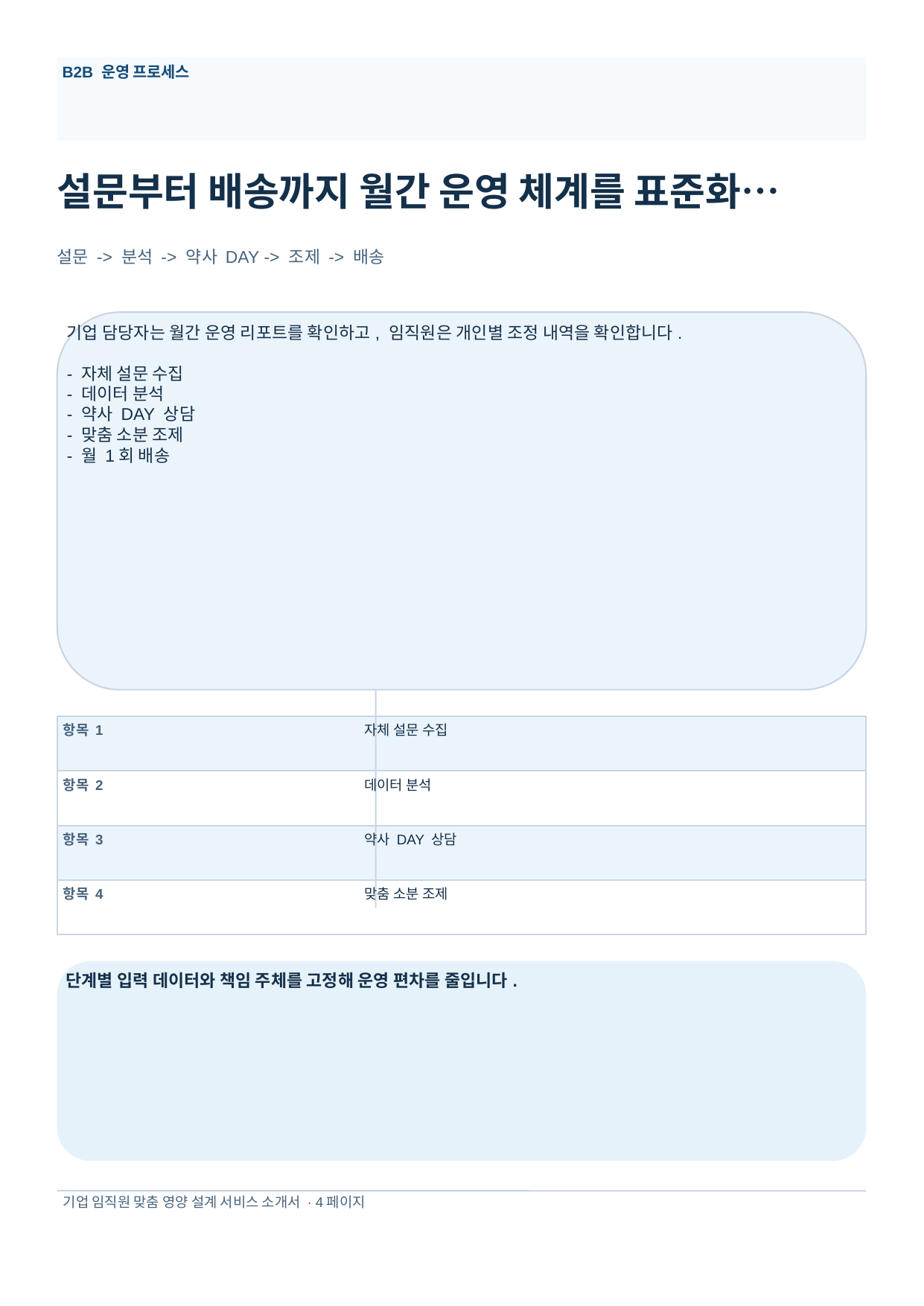

B2B 운영 프로세스
설문부터 배송까지 월간 운영 체계를 표준화…
설문 -> 분석 -> 약사 DAY -> 조제 -> 배송

기업 담당자는 월간 운영 리포트를 확인하고, 임직원은 개인별 조정 내역을 확인합니다.

- 자체 설문 수집
- 데이터 분석
- 약사 DAY 상담
- 맞춤 소분 조제
- 월 1회 배송

항목 1
자체 설문 수집

항목 2
데이터 분석

항목 3
약사 DAY 상담

항목 4
맞춤 소분 조제

단계별 입력 데이터와 책임 주체를 고정해 운영 편차를 줄입니다.

기업 임직원 맞춤 영양 설계 서비스 소개서 · 4페이지